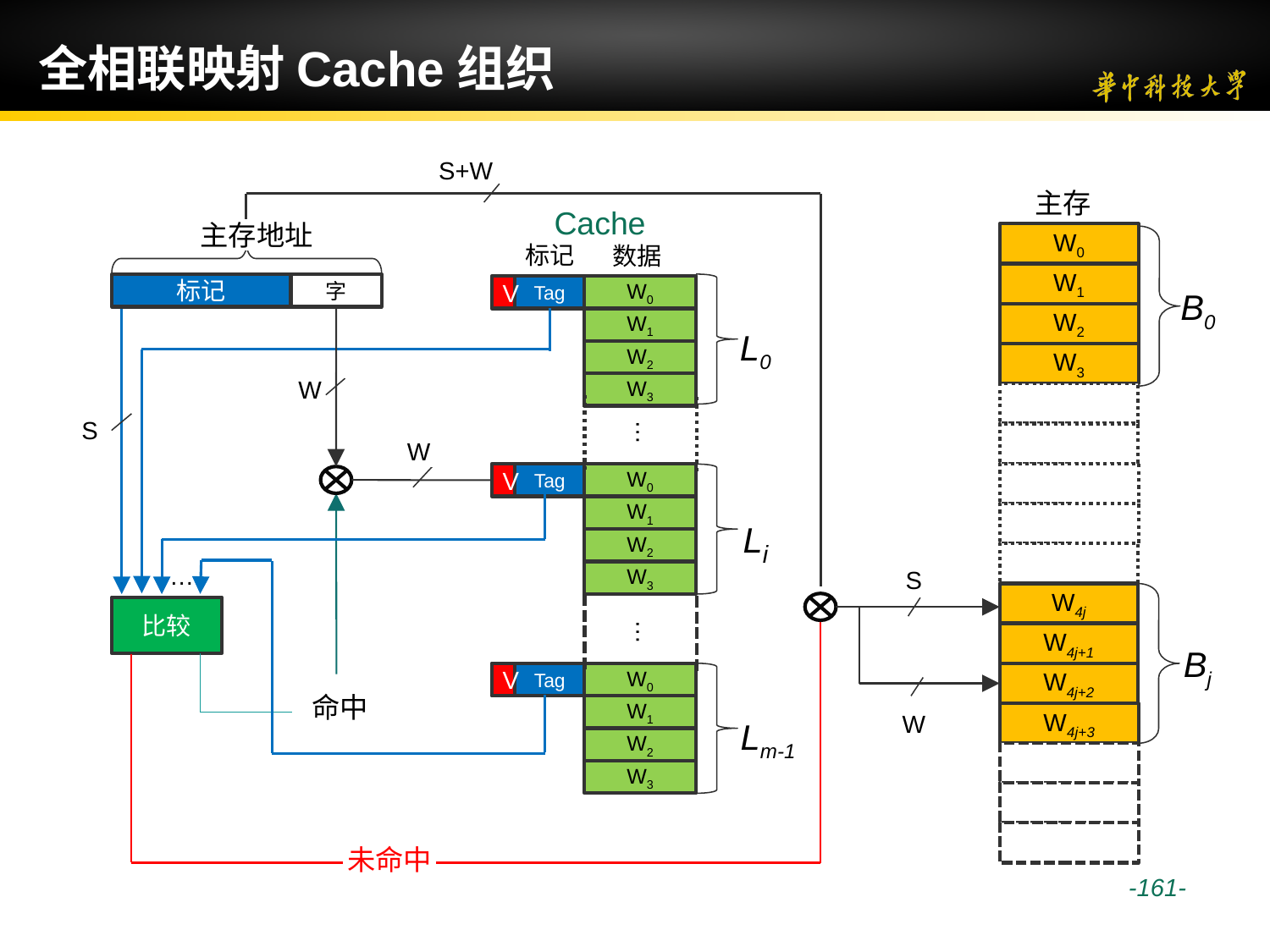

# 全相联映射Cache组织
S+W
主存
W0
W1
W2
W3

W4j
W4j+1
W4j+2
W4j+3

B0

Bj
Cache

主存地址
标记
字
标记
数据

L0
W0
W1
W2
W3
…

Li
W0
W1
W2
W3
…
W0

Lm-1
W1
W2
W3
V
Tag
S
W
W
V
Tag

命中
…
S
W

比较
V
Tag
未命中
 -161-